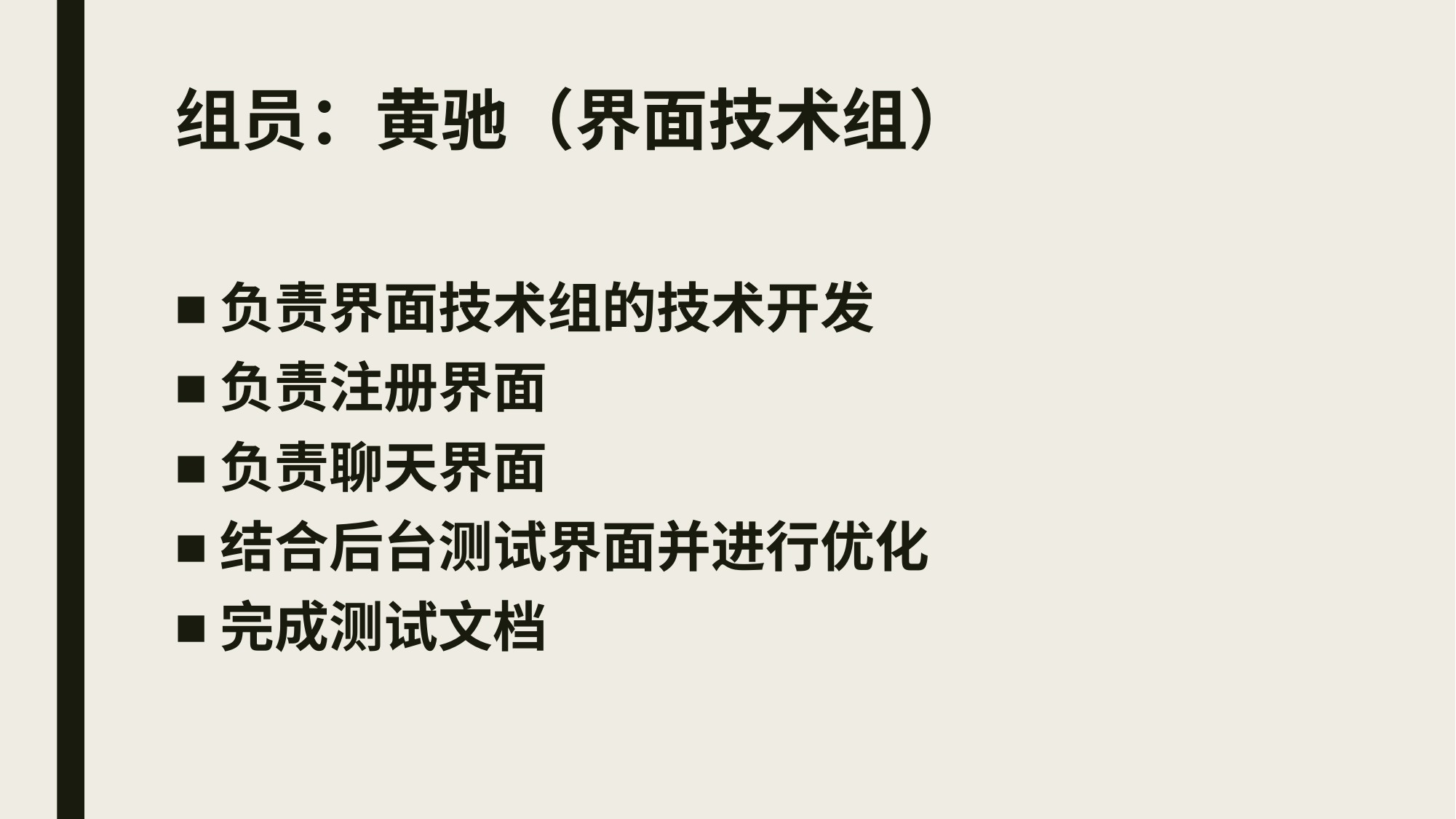

# 组员：黄驰（界面技术组）
负责界面技术组的技术开发
负责注册界面
负责聊天界面
结合后台测试界面并进行优化
完成测试文档